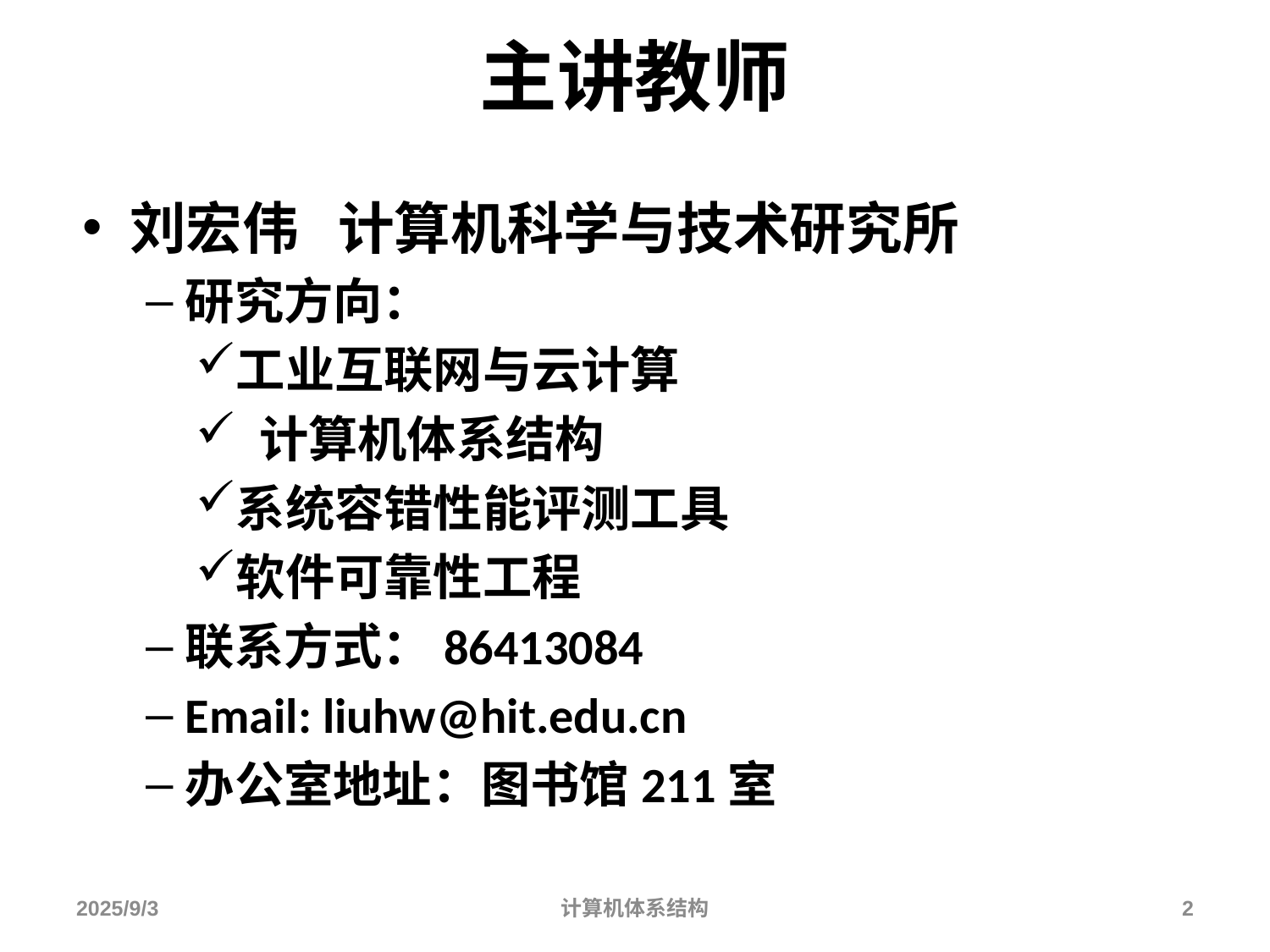

# 主讲教师
刘宏伟   计算机科学与技术研究所
研究方向：
工业互联网与云计算
 计算机体系结构
系统容错性能评测工具
软件可靠性工程
联系方式：86413084
Email: liuhw@hit.edu.cn
办公室地址：图书馆211室

2025/9/3
计算机体系结构
2